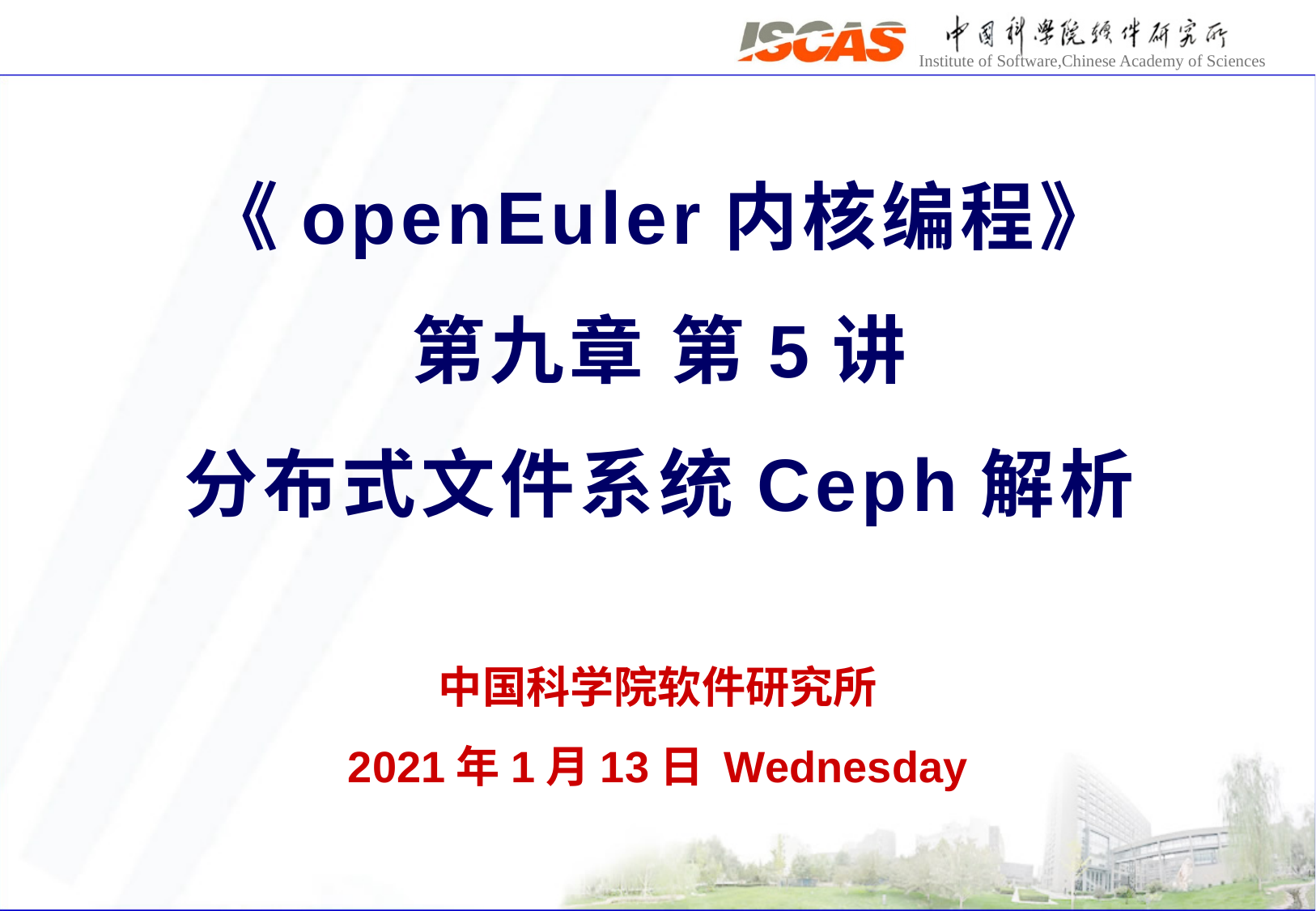

《openEuler内核编程》
第九章 第5讲
分布式文件系统Ceph解析
中国科学院软件研究所
2021年1月13日 Wednesday